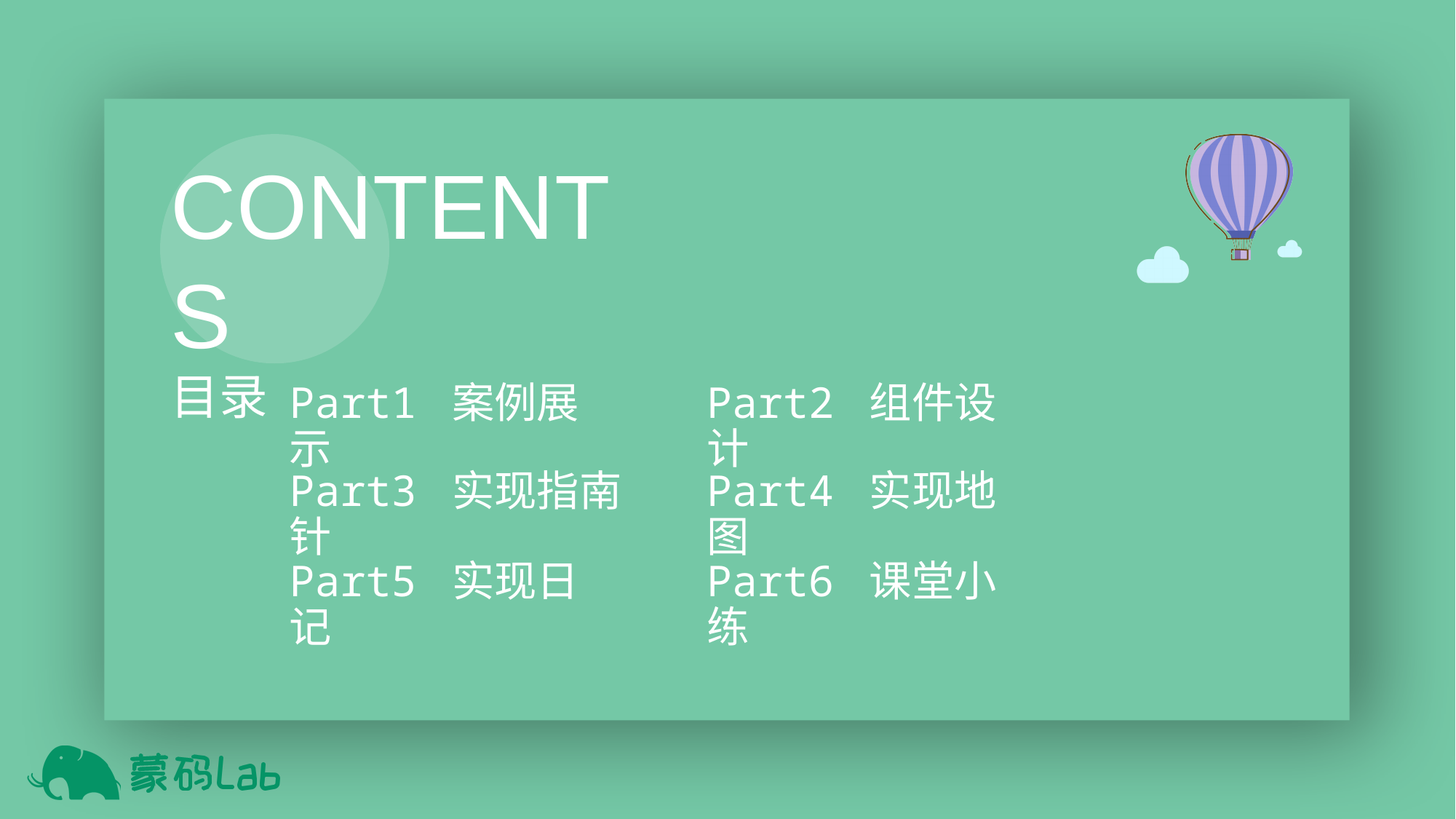

Part1 案例展示
Part2 组件设计
Part3 实现指南针
Part4 实现地图
Part5 实现日记
Part6 课堂小练